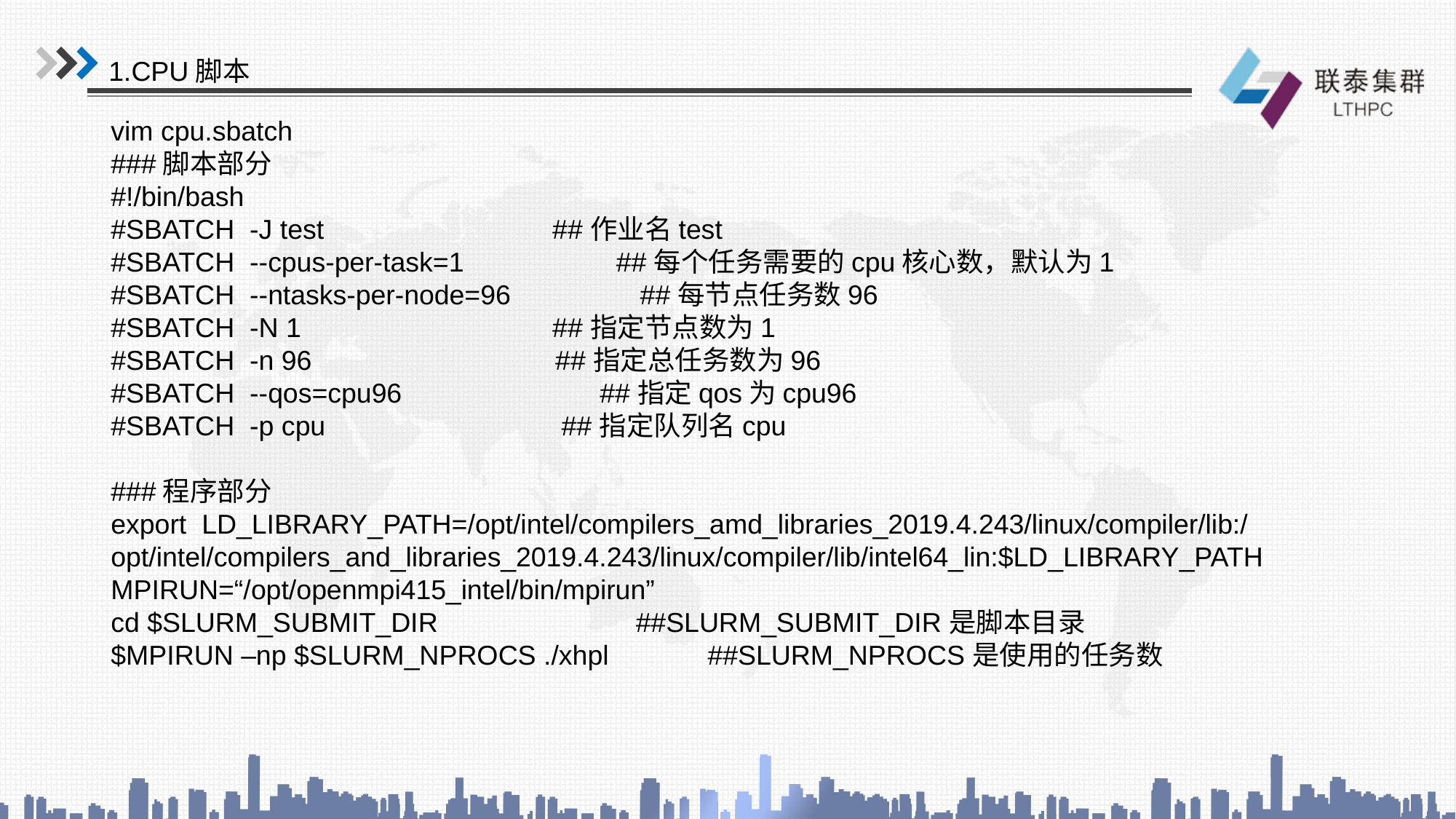

1.CPU脚本
vim cpu.sbatch
###脚本部分
#!/bin/bash
#SBATCH  -J test                              ##作业名test
#SBATCH  --cpus-per-task=1                    ##每个任务需要的cpu核心数，默认为1
#SBATCH  --ntasks-per-node=96                 ##每节点任务数96
#SBATCH  -N 1                                 ##指定节点数为1
#SBATCH  -n 96                                ##指定总任务数为96
#SBATCH  --qos=cpu96                          ##指定qos为cpu96
#SBATCH  -p cpu                               ##指定队列名cpu

###程序部分
export  LD_LIBRARY_PATH=/opt/intel/compilers_amd_libraries_2019.4.243/linux/compiler/lib:/opt/intel/compilers_and_libraries_2019.4.243/linux/compiler/lib/intel64_lin:$LD_LIBRARY_PATH
MPIRUN=“/opt/openmpi415_intel/bin/mpirun”
cd $SLURM_SUBMIT_DIR                          ##SLURM_SUBMIT_DIR是脚本目录
$MPIRUN –np $SLURM_NPROCS ./xhpl             ##SLURM_NPROCS是使用的任务数